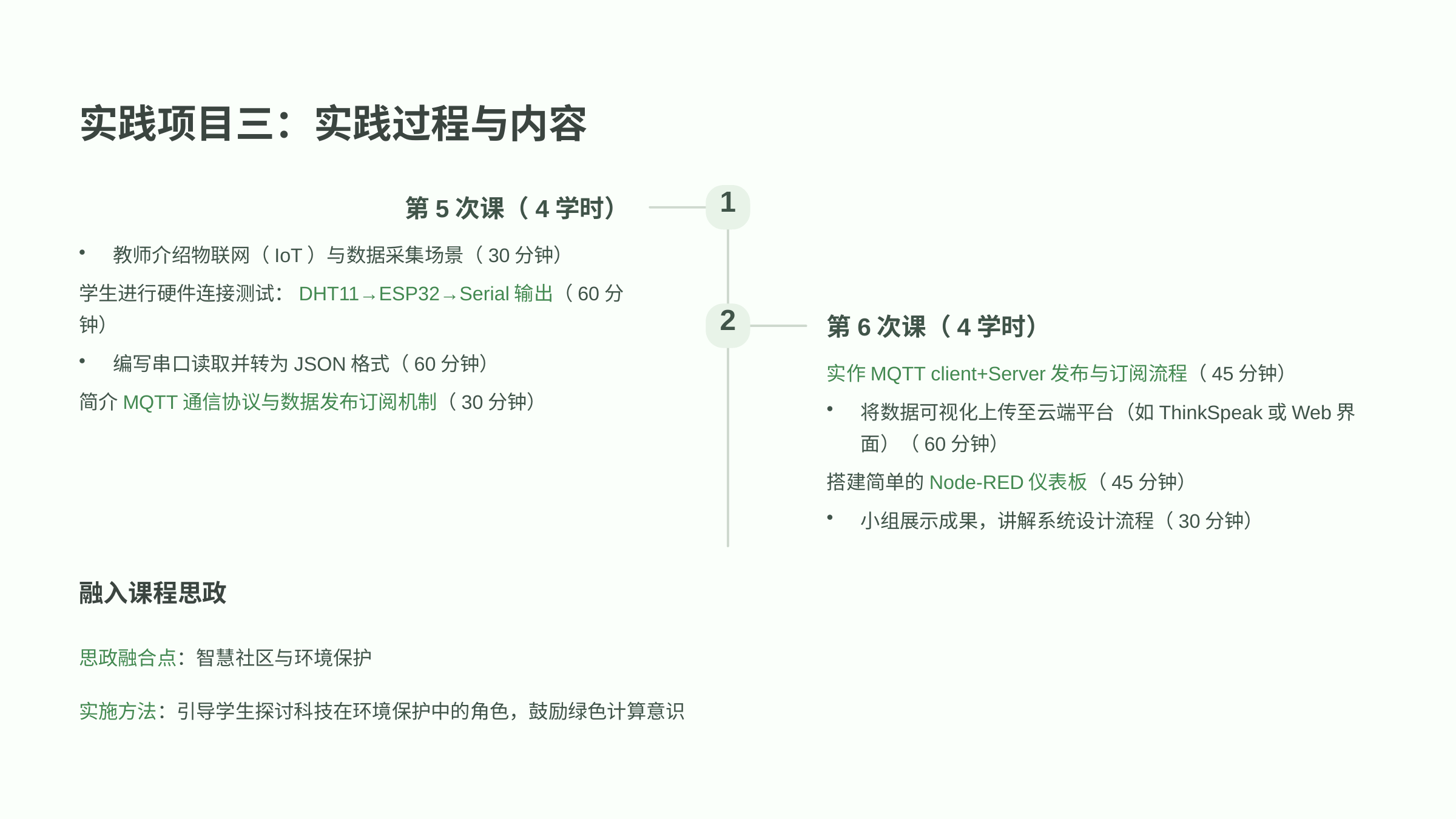

实践项目三：实践过程与内容

1
第5次课（4学时）

教师介绍物联网（IoT）与数据采集场景（30分钟）
学生进行硬件连接测试：DHT11→ESP32→Serial输出（60分钟）

2
第6次课（4学时）

编写串口读取并转为JSON格式（60分钟）
实作MQTT client+Server发布与订阅流程（45分钟）
简介MQTT通信协议与数据发布订阅机制（30分钟）
将数据可视化上传至云端平台（如ThinkSpeak或Web界面）（60分钟）
搭建简单的Node-RED仪表板（45分钟）
小组展示成果，讲解系统设计流程（30分钟）
融入课程思政
思政融合点：智慧社区与环境保护
实施方法：引导学生探讨科技在环境保护中的角色，鼓励绿色计算意识